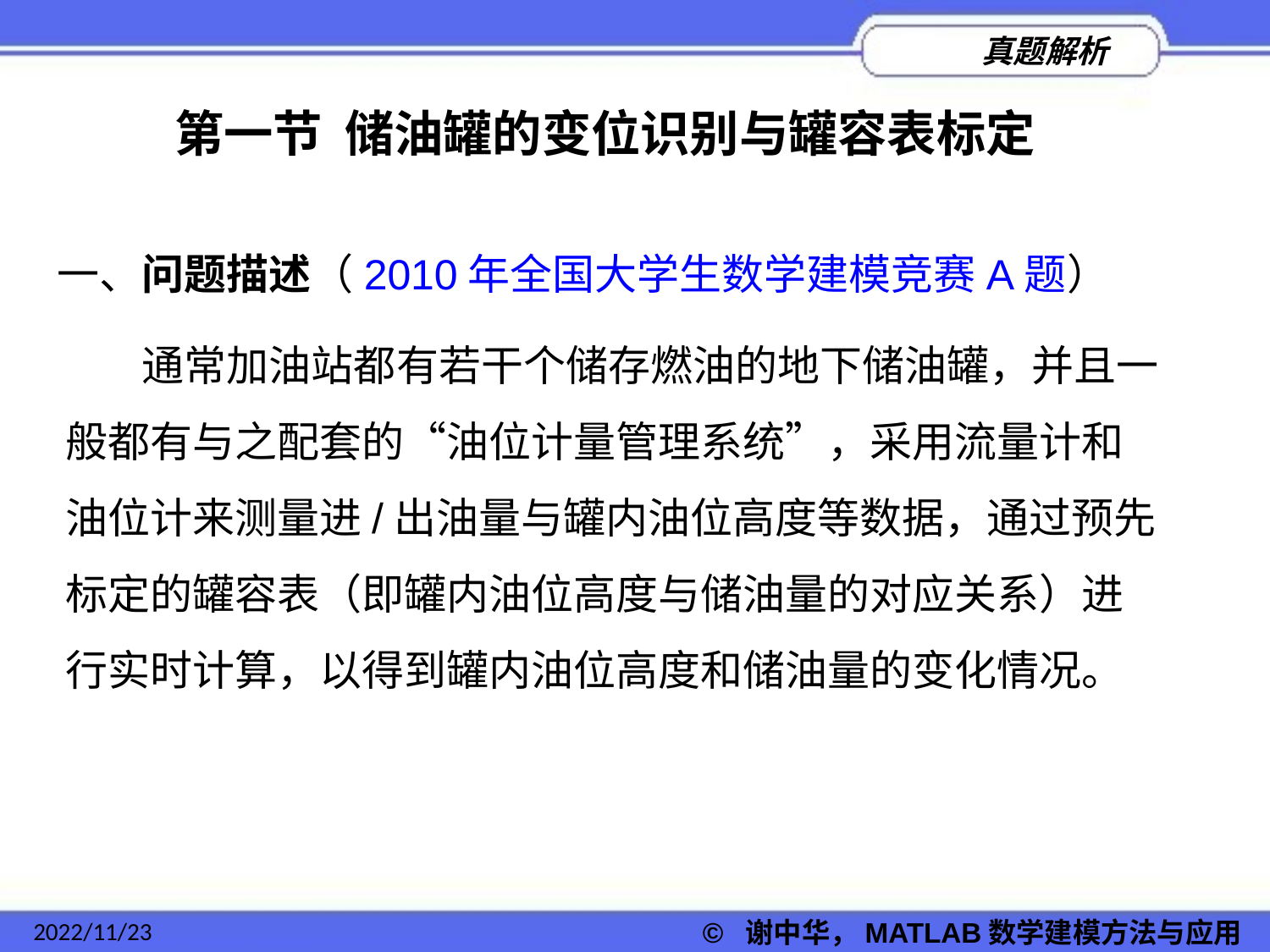

第一节  储油罐的变位识别与罐容表标定
一、问题描述（2010年全国大学生数学建模竞赛A题）
       通常加油站都有若干个储存燃油的地下储油罐，并且一般都有与之配套的“油位计量管理系统”，采用流量计和油位计来测量进/出油量与罐内油位高度等数据，通过预先标定的罐容表（即罐内油位高度与储油量的对应关系）进行实时计算，以得到罐内油位高度和储油量的变化情况。
2022/11/23
©  谢中华，MATLAB数学建模方法与应用